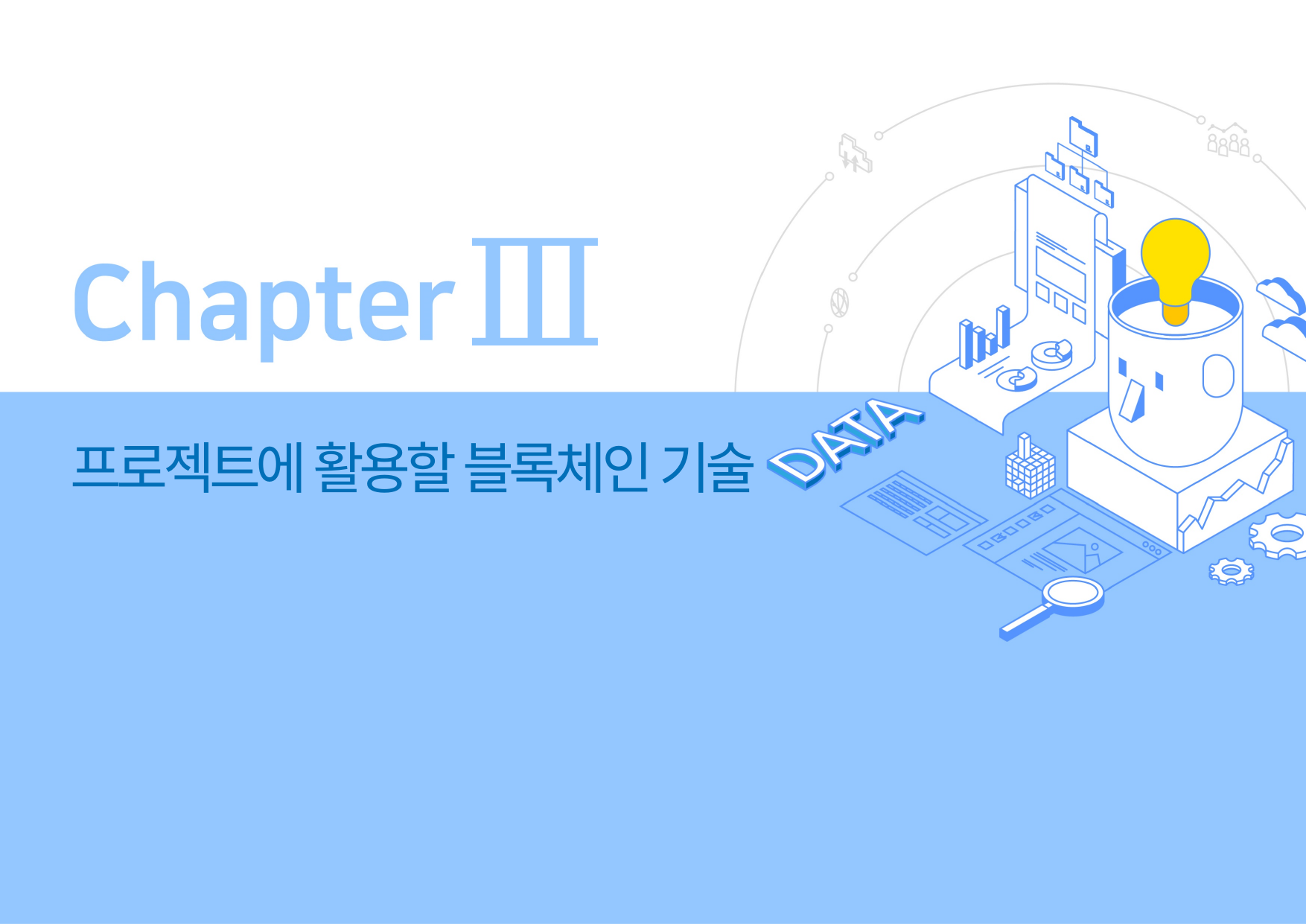

Ⅲ
프로젝트에 활용할 블록체인 기술
1. ShoCard
2. 스텔라루멘 (Stellarlumen)
3. ShoCard의 특징